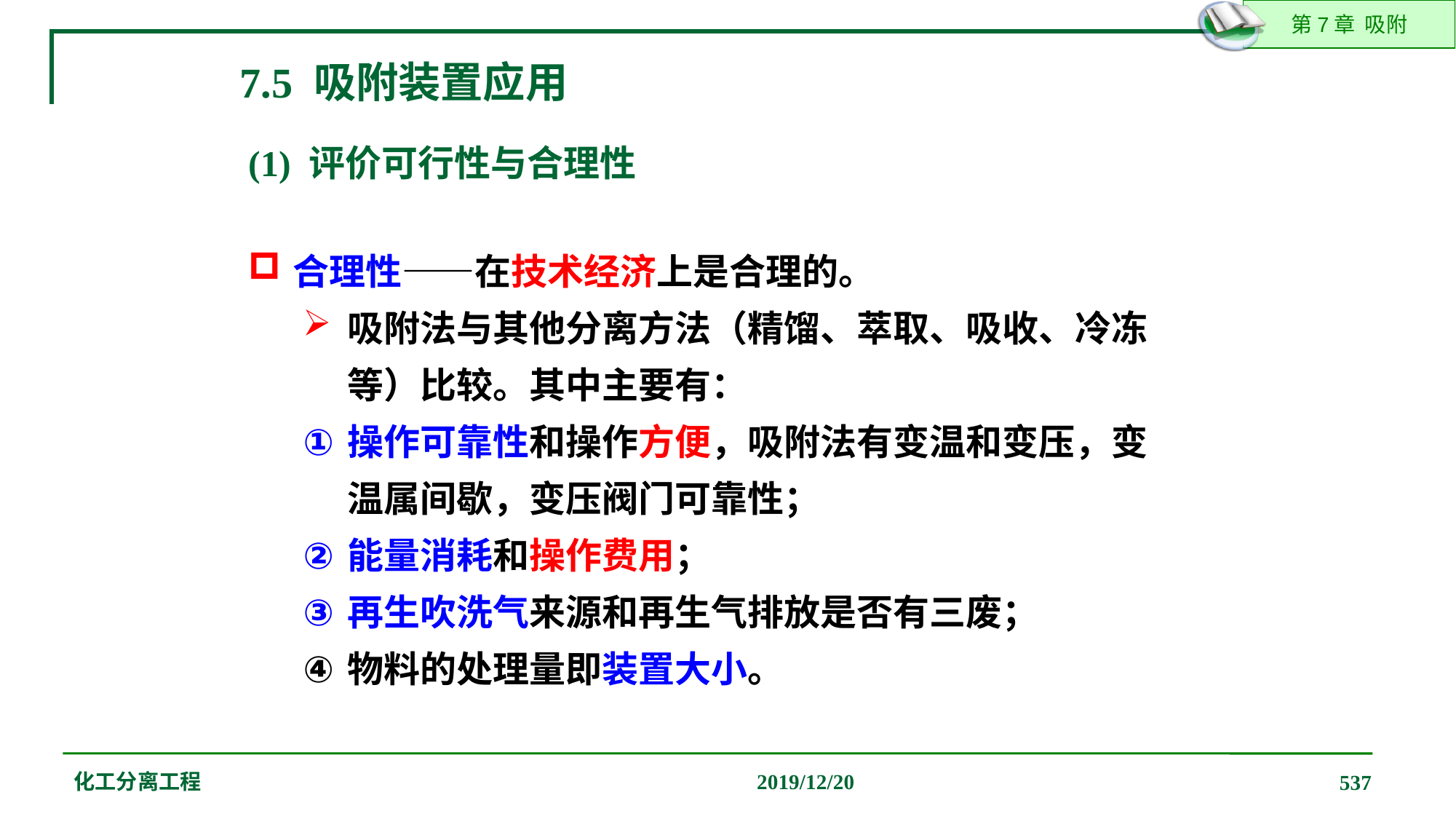

7.5 吸附装置应用
(1) 评价可行性与合理性
合理性——在技术经济上是合理的。
吸附法与其他分离方法（精馏、萃取、吸收、冷冻等）比较。其中主要有：
操作可靠性和操作方便，吸附法有变温和变压，变温属间歇，变压阀门可靠性；
能量消耗和操作费用；
再生吹洗气来源和再生气排放是否有三废；
物料的处理量即装置大小。

化工分离工程
2019/12/20
537